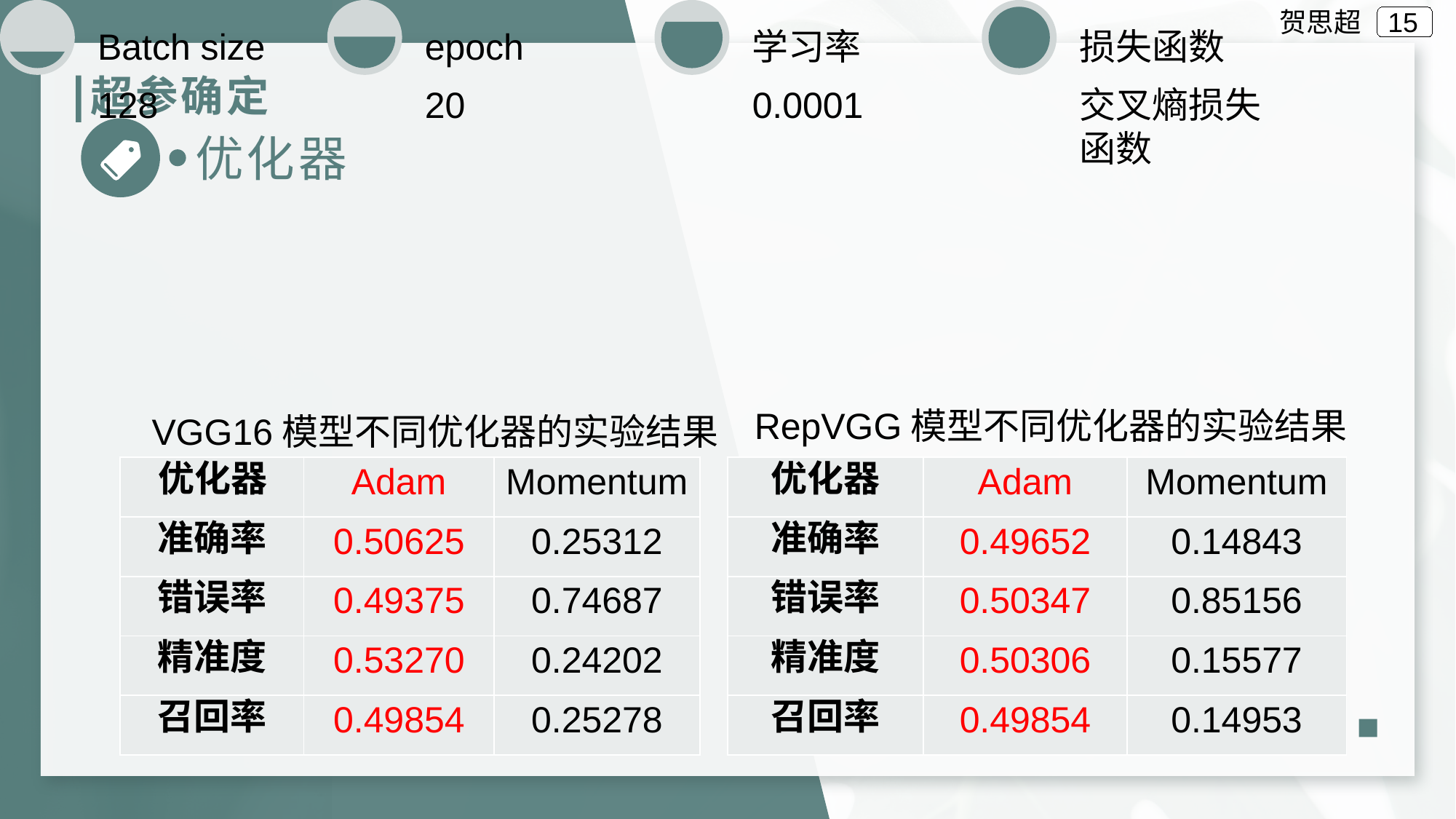

贺思超
# 超参确定

优化器

128
Batch size
20
epoch
0.0001
学习率
交叉熵损失函数
损失函数
RepVGG模型不同优化器的实验结果
VGG16模型不同优化器的实验结果
| 优化器 | Adam | Momentum |
| --- | --- | --- |
| 准确率 | 0.50625 | 0.25312 |
| 错误率 | 0.49375 | 0.74687 |
| 精准度 | 0.53270 | 0.24202 |
| 召回率 | 0.49854 | 0.25278 |
| 优化器 | Adam | Momentum |
| --- | --- | --- |
| 准确率 | 0.49652 | 0.14843 |
| 错误率 | 0.50347 | 0.85156 |
| 精准度 | 0.50306 | 0.15577 |
| 召回率 | 0.49854 | 0.14953 |